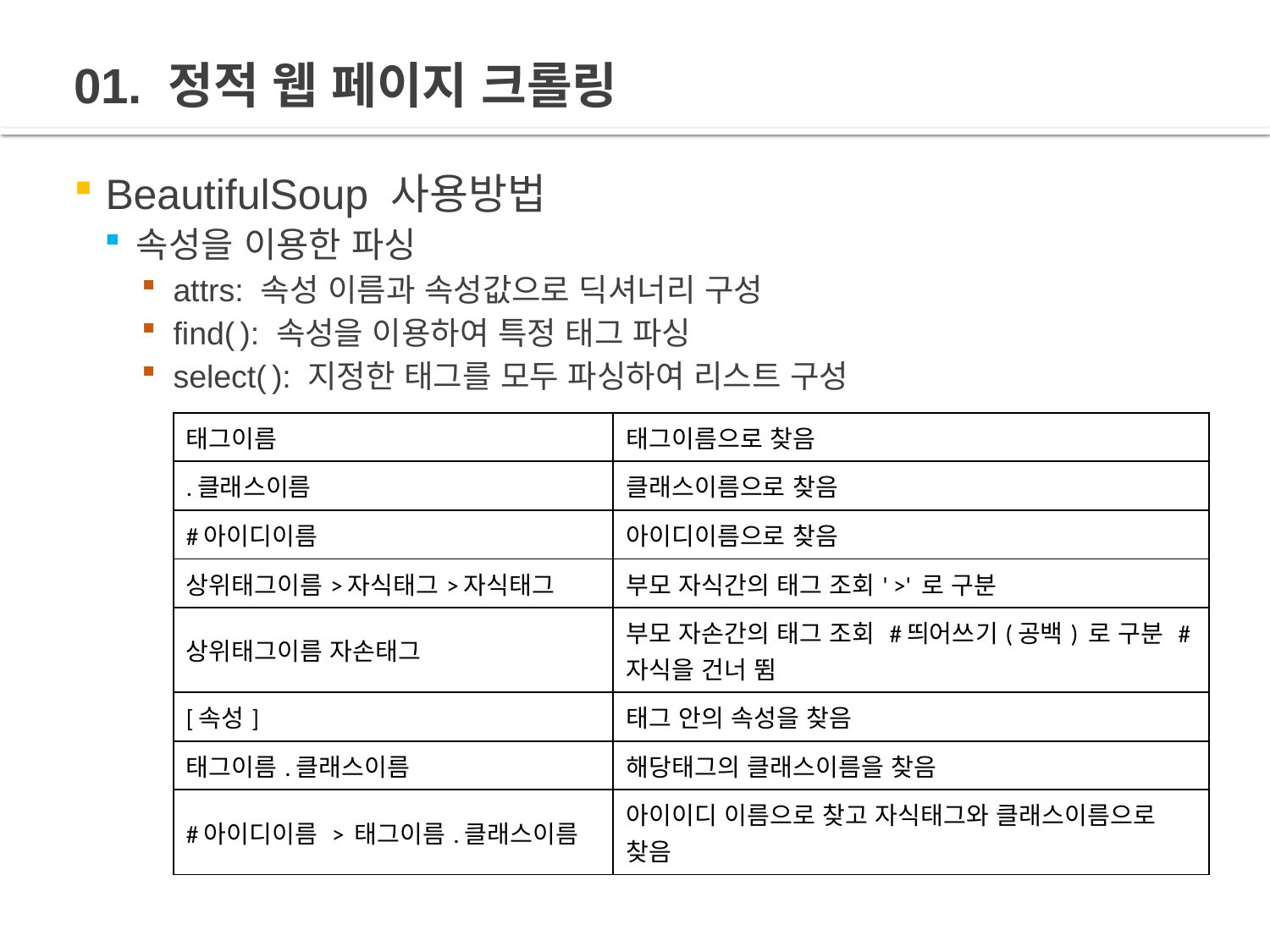

# 01. 정적 웹 페이지 크롤링
BeautifulSoup 사용방법
속성을 이용한 파싱
attrs: 속성 이름과 속성값으로 딕셔너리 구성
find( ): 속성을 이용하여 특정 태그 파싱
select( ): 지정한 태그를 모두 파싱하여 리스트 구성

| 태그이름 | 태그이름으로 찾음 |
| --- | --- |
| .클래스이름 | 클래스이름으로 찾음 |
| #아이디이름 | 아이디이름으로 찾음 |
| 상위태그이름>자식태그>자식태그 | 부모 자식간의 태그 조회' >' 로 구분 |
| 상위태그이름 자손태그 | 부모 자손간의 태그 조회 #띄어쓰기(공백) 로 구분 #자식을 건너 뜀 |
| [속성] | 태그 안의 속성을 찾음 |
| 태그이름.클래스이름 | 해당태그의 클래스이름을 찾음 |
| #아이디이름 > 태그이름.클래스이름 | 아이이디 이름으로 찾고 자식태그와 클래스이름으로 찾음 |